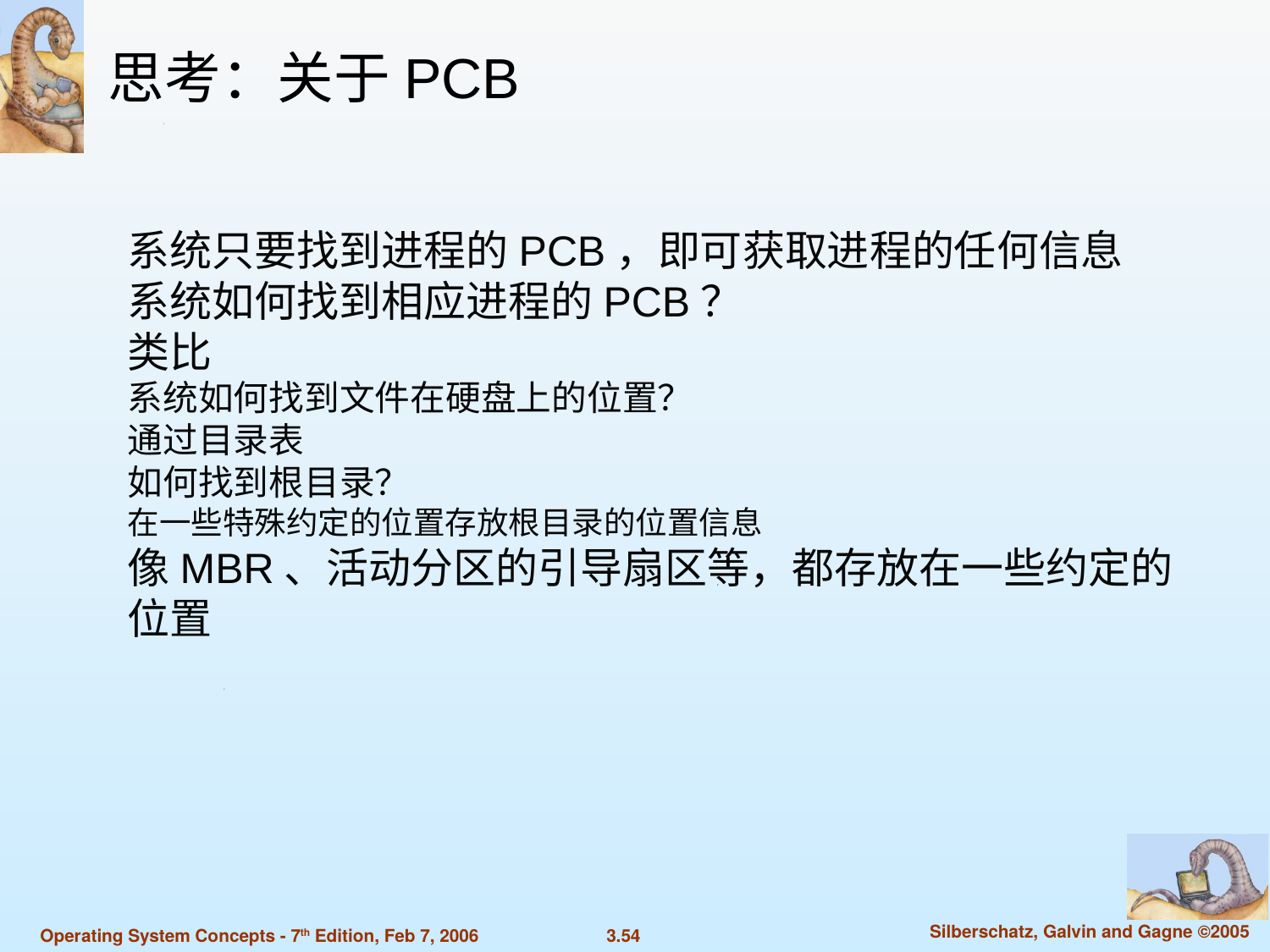

思考：关于PCB
系统只要找到进程的PCB，即可获取进程的任何信息
系统如何找到相应进程的PCB？
类比
系统如何找到文件在硬盘上的位置？
通过目录表
如何找到根目录？
在一些特殊约定的位置存放根目录的位置信息
像MBR、活动分区的引导扇区等，都存放在一些约定的位置